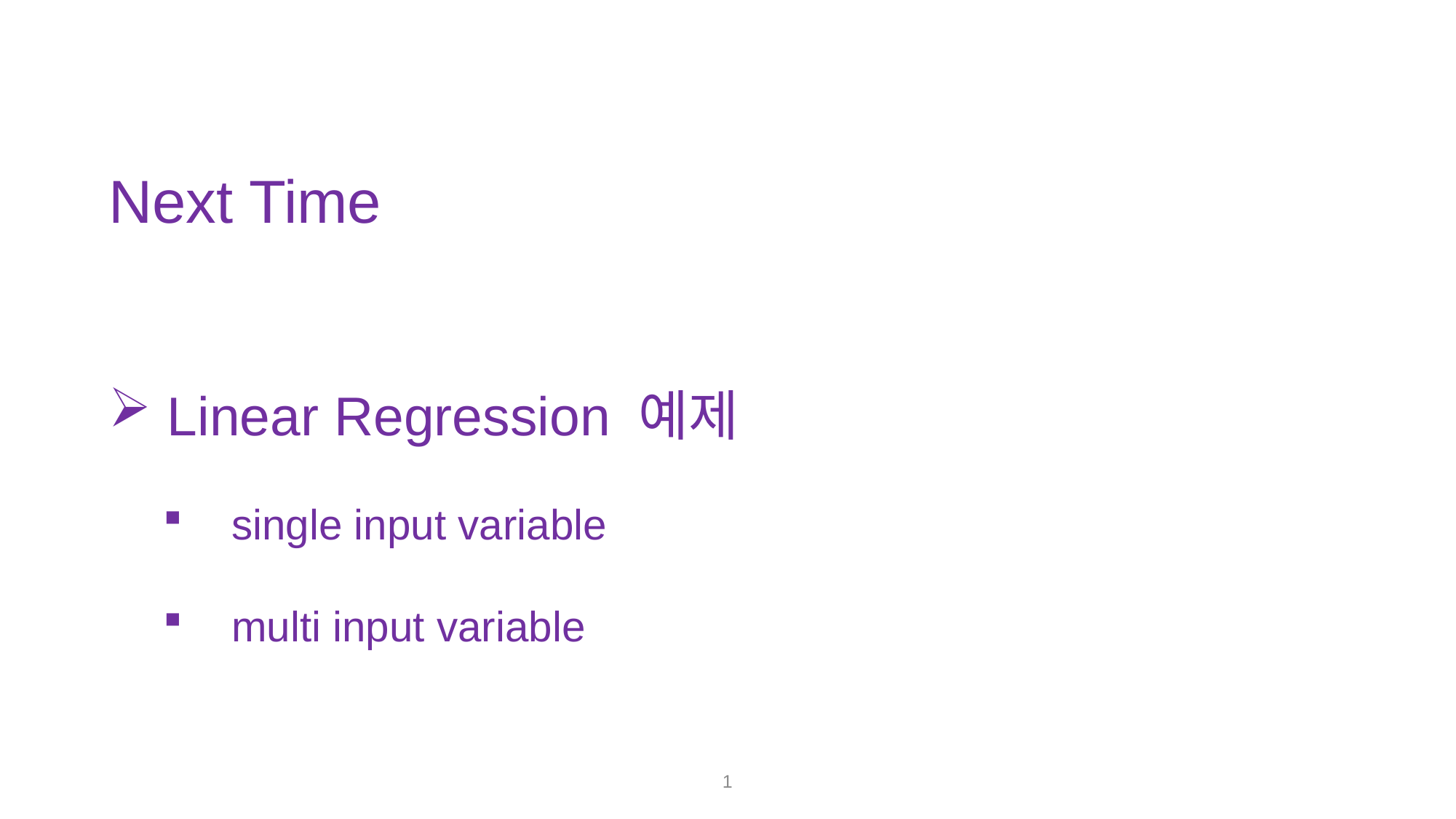

Next Time

 Linear Regression 예제

single input variable

multi input variable
1